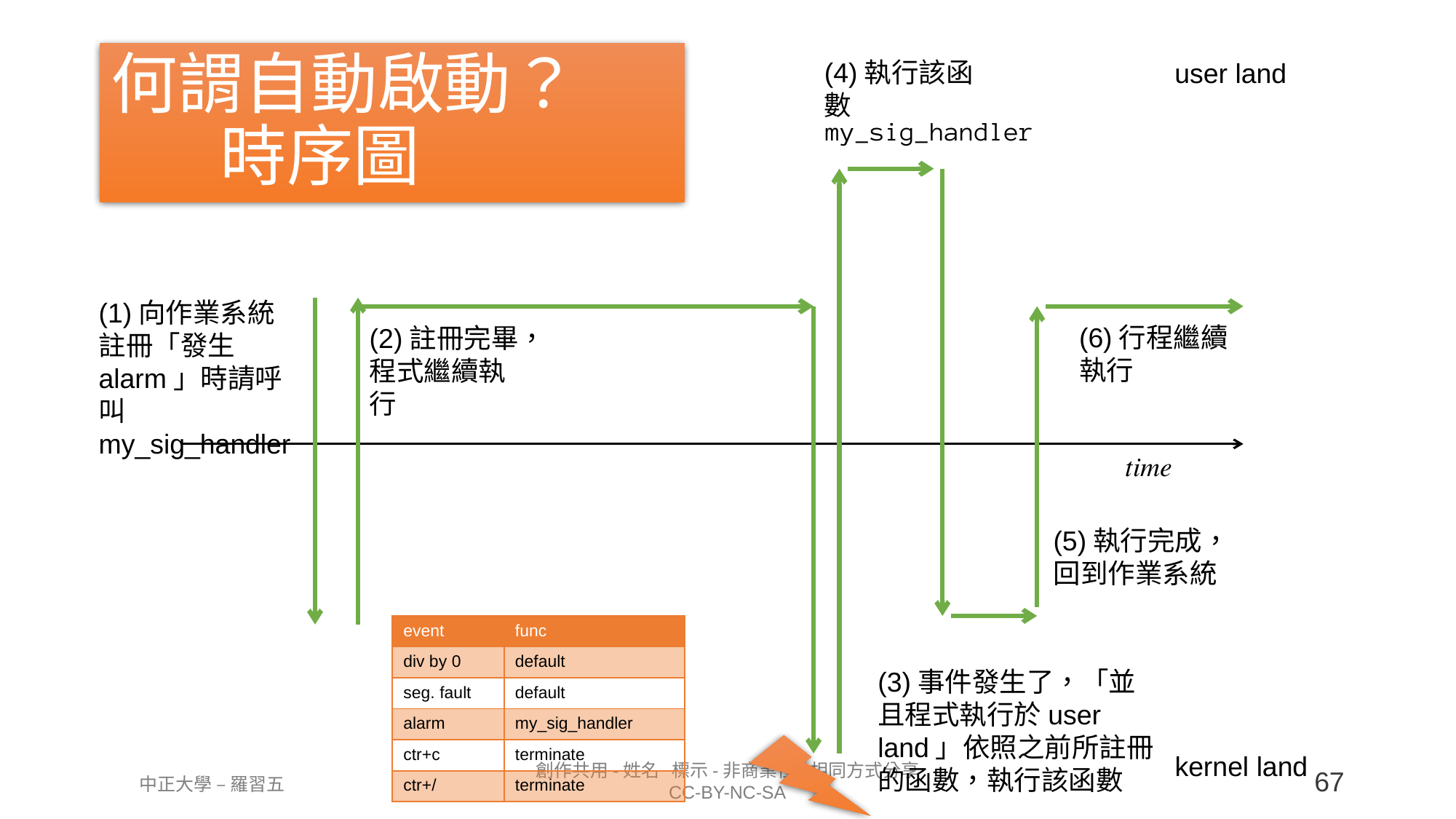

# 何謂自動啟動？ 時序圖
(4)執行該函數
user land
my_sig_handler
(1)向作業系統註冊「發生alarm」時請呼叫my_sig_handler
(6)行程繼續執行
(2)註冊完畢，程式繼續執行
time
(5)執行完成，回到作業系統
| event | func |
| --- | --- |
| div by 0 | default |
| seg. fault | default |
| alarm | my\_sig\_handler |
| ctr+c | terminate |
| ctr+/ | terminate |
(3)事件發生了，「並且程式執行於user land」依照之前所註冊的函數，執行該函數

kernel land